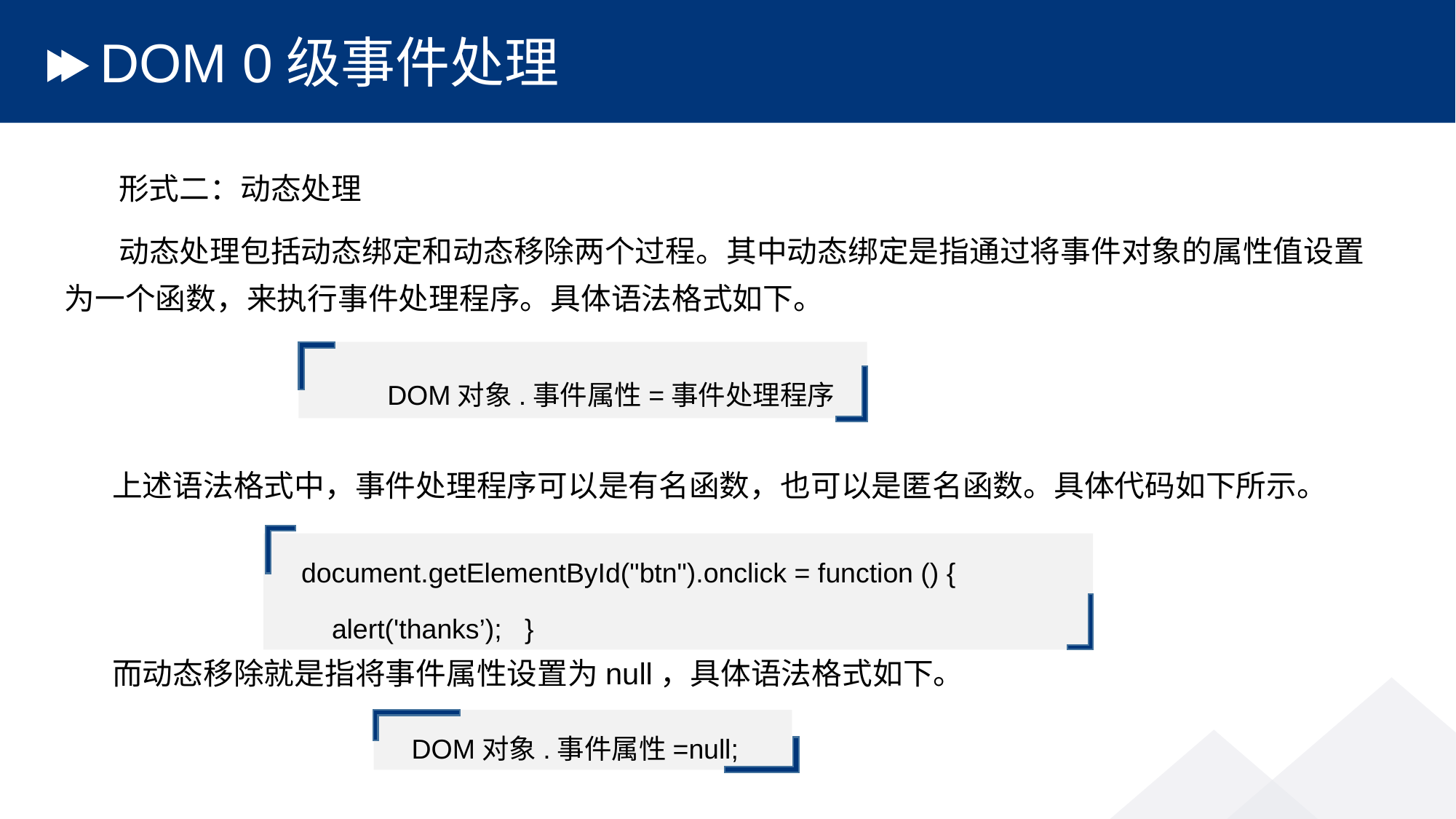

# DOM 0级事件处理
       形式二：动态处理
       动态处理包括动态绑定和动态移除两个过程。其中动态绑定是指通过将事件对象的属性值设置为一个函数，来执行事件处理程序。具体语法格式如下。

      上述语法格式中，事件处理程序可以是有名函数，也可以是匿名函数。具体代码如下所示。

      而动态移除就是指将事件属性设置为null，具体语法格式如下。

     DOM对象.事件属性=事件处理程序

document.getElementById("btn").onclick = function () {
    alert('thanks’);   }

DOM对象.事件属性=null;